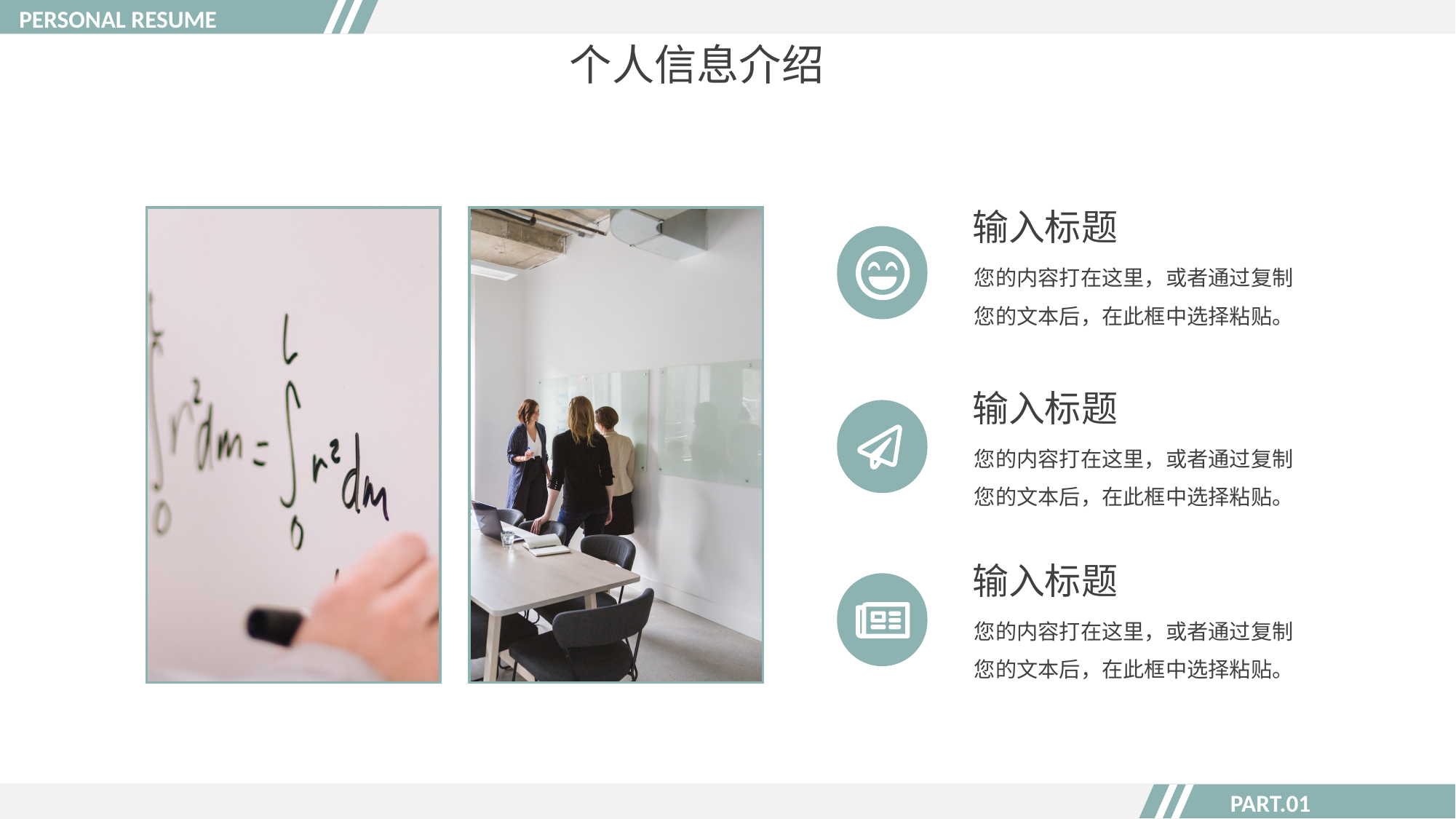

PERSONAL RESUME
个人信息介绍
输入标题

您的内容打在这里，或者通过复制您的文本后，在此框中选择粘贴。
输入标题

您的内容打在这里，或者通过复制您的文本后，在此框中选择粘贴。
输入标题

您的内容打在这里，或者通过复制您的文本后，在此框中选择粘贴。

PART.01